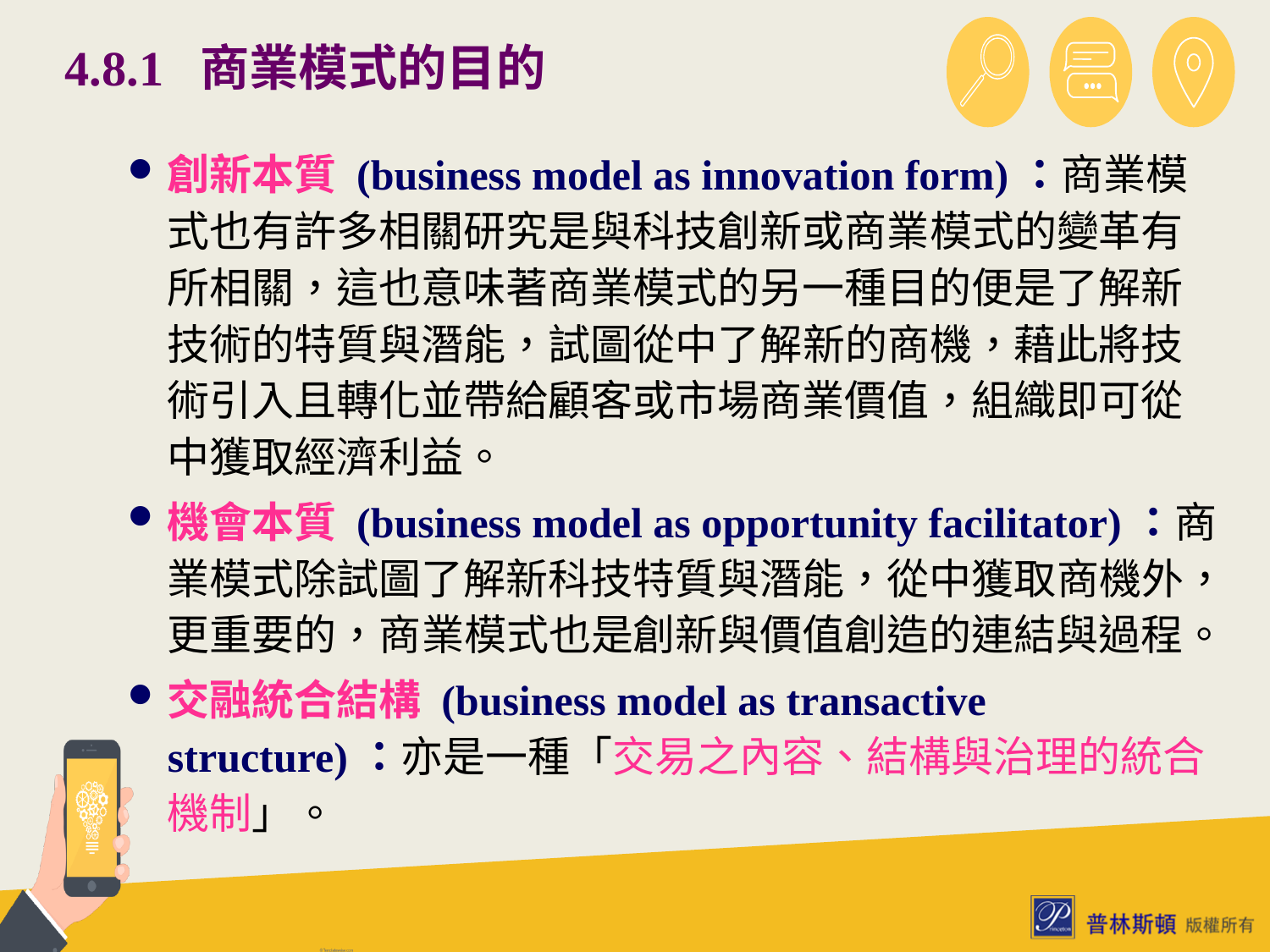

# 4.8.1  商業模式的目的
創新本質 (business model as innovation form)：商業模式也有許多相關研究是與科技創新或商業模式的變革有所相關，這也意味著商業模式的另一種目的便是了解新技術的特質與潛能，試圖從中了解新的商機，藉此將技術引入且轉化並帶給顧客或市場商業價值，組織即可從中獲取經濟利益。
機會本質 (business model as opportunity facilitator)：商業模式除試圖了解新科技特質與潛能，從中獲取商機外，更重要的，商業模式也是創新與價值創造的連結與過程。
交融統合結構 (business model as transactive structure)：亦是一種「交易之內容、結構與治理的統合機制」。